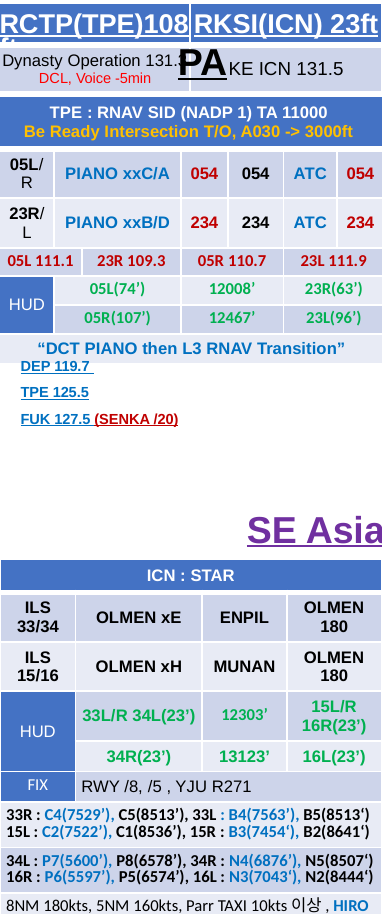

| RCTP(TPE)108ft | RKSI(ICN) 23ft |
| --- | --- |
| Dynasty Operation 131.3 DCL, Voice -5min | KE ICN 131.5 |
PA
| TPE : RNAV SID (NADP 1) TA 11000 Be Ready Intersection T/O, A030 -> 3000ft |  |  |  |  |  |  |
| --- | --- | --- | --- | --- | --- | --- |
| 05L/R | PIANO xxC/A |  | 054 | 054 | ATC | 054 |
| 23R/L | PIANO xxB/D |  | 234 | 234 | ATC | 234 |
| 05L 111.1 |  | 23R 109.3 | 05R 110.7 |  | 23L 111.9 | 19 108.9 |
| HUD | 05L(74’) |  | 12008’ |  | 23R(63’) |  |
|  | 05R(107’) |  | 12467’ |  | 23L(96’) |  |
| “DCT PIANO then L3 RNAV Transition” |  |  |  |  |  |  |
DEP 119.7
TPE 125.5
FUK 127.5 (SENKA /20)

SE Asia
| ICN : STAR |  |  |  |
| --- | --- | --- | --- |
| ILS 33/34 | OLMEN xE | ENPIL | OLMEN 180 |
| ILS 15/16 | OLMEN xH | MUNAN | OLMEN 180 |
| HUD | 33L/R 34L(23’) | 12303’ | 15L/R 16R(23’) |
|  | 34R(23’) | 13123’ | 16L(23’) |
| FIX | RWY /8, /5 , YJU R271 |  |  |
| 33R : C4(7529’), C5(8513’), 33L : B4(7563’), B5(8513‘) 15L : C2(7522’), C1(8536’), 15R : B3(7454‘), B2(8641‘) |  |  |  |
| 34L : P7(5600’), P8(6578’), 34R : N4(6876’), N5(8507‘) 16R : P6(5597’), P5(6574’), 16L : N3(7043‘), N2(8444‘) |  |  |  |
| 8NM 180kts, 5NM 160kts, Parr TAXI 10kts이상, HIRO |  |  |  |